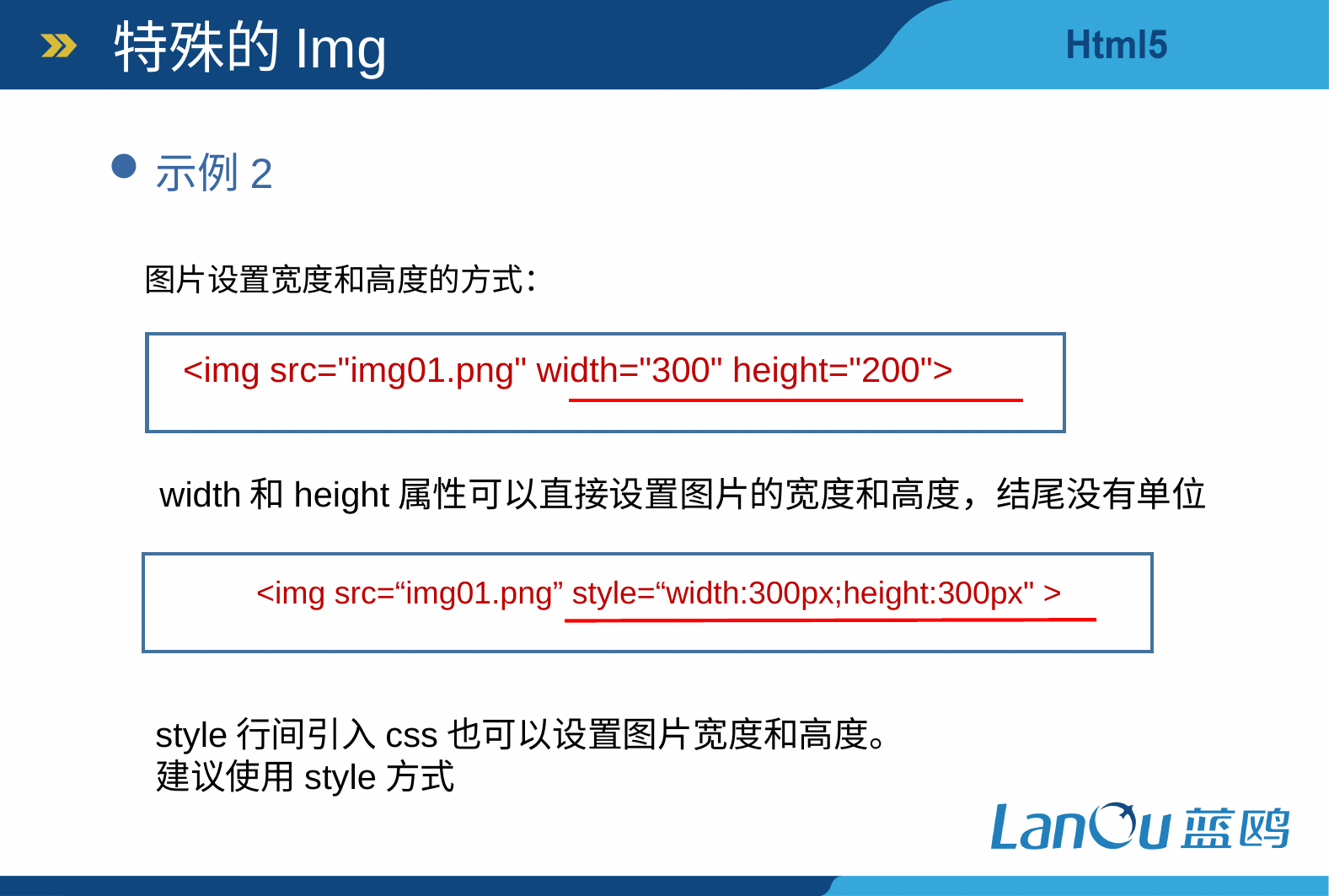

特殊的Img
示例2
图片设置宽度和高度的方式：

<img src="img01.png" width="300" height="200">
width和height属性可以直接设置图片的宽度和高度，结尾没有单位

<img src=“img01.png” style=“width:300px;height:300px" >

style行间引入css也可以设置图片宽度和高度。
建议使用style方式